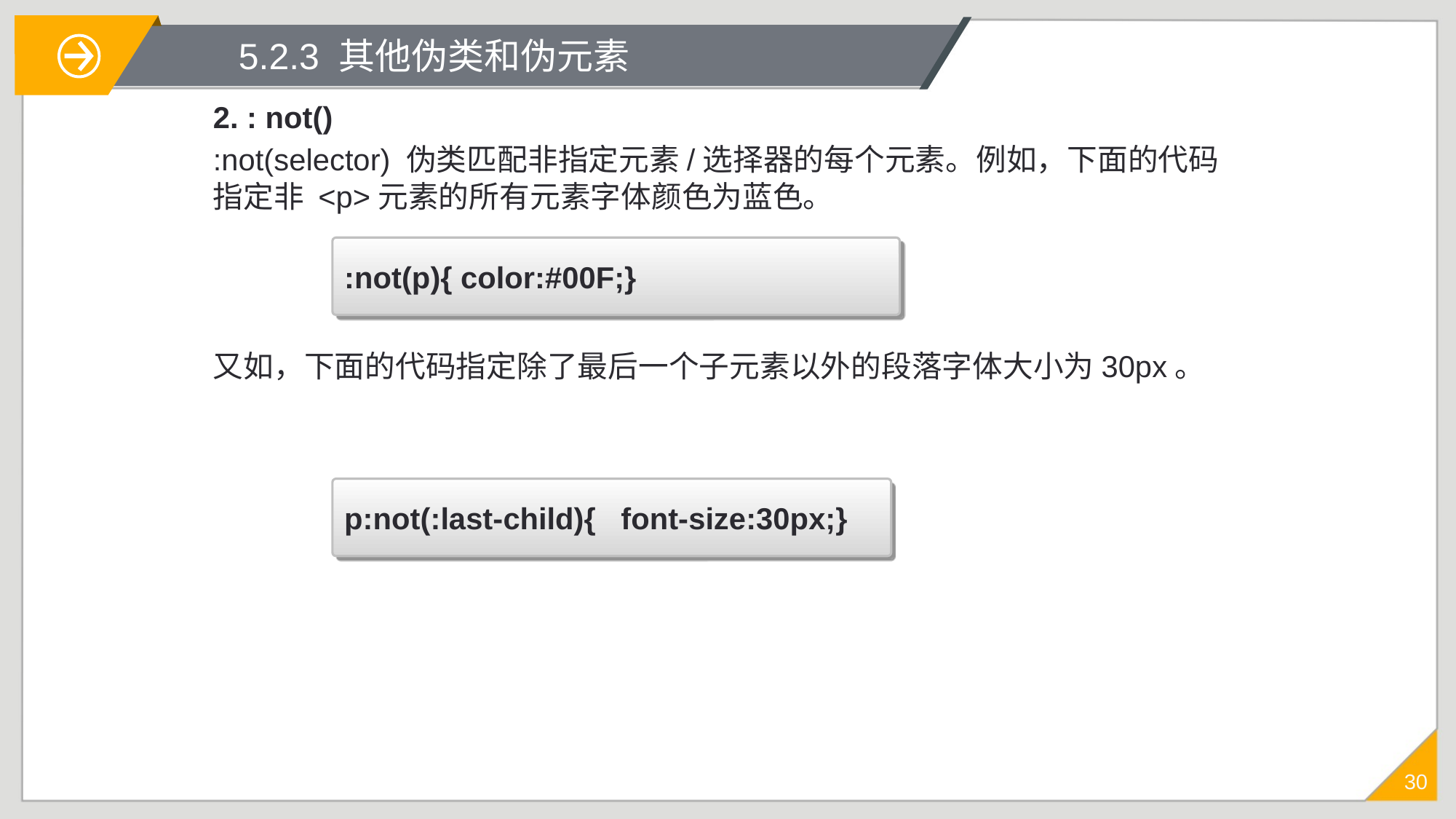

# 5.2.3 其他伪类和伪元素
2. : not()
:not(selector) 伪类匹配非指定元素/选择器的每个元素。例如，下面的代码指定非 <p>元素的所有元素字体颜色为蓝色。

又如，下面的代码指定除了最后一个子元素以外的段落字体大小为30px。

:not(p){ color:#00F;}
p:not(:last-child){   font-size:30px;}